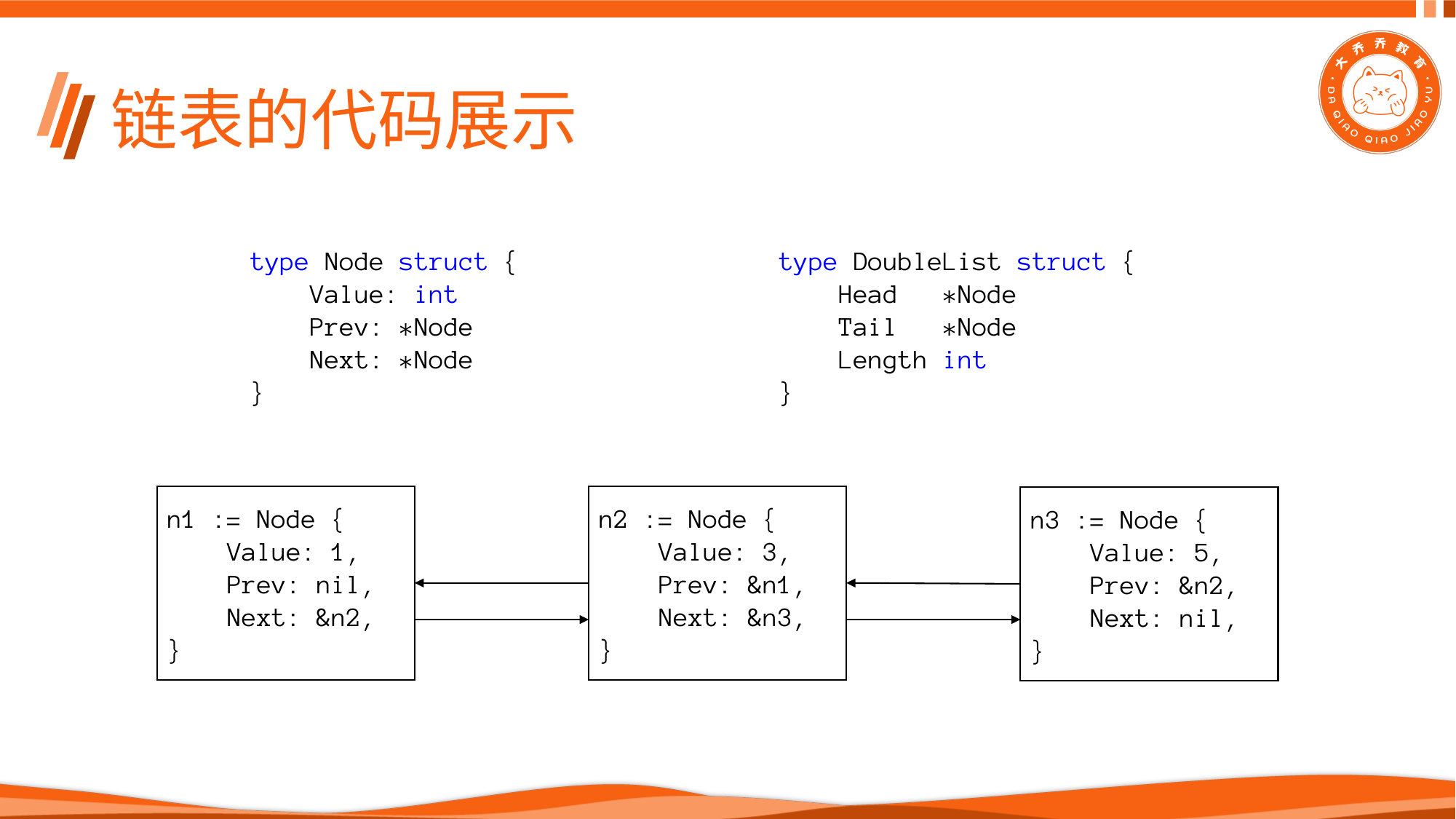

# 链表的代码展示
type Node struct {
    Value: int
    Prev: *Node
    Next: *Node
}
type DoubleList struct {
    Head   *Node
    Tail   *Node
    Length int
}
n1 := Node {
    Value: 1,
    Prev: nil,
    Next: &n2,
}
n2 := Node {
    Value: 3,
    Prev: &n1,
    Next: &n3,
}
n3 := Node {
    Value: 5,
    Prev: &n2,
    Next: nil,
}